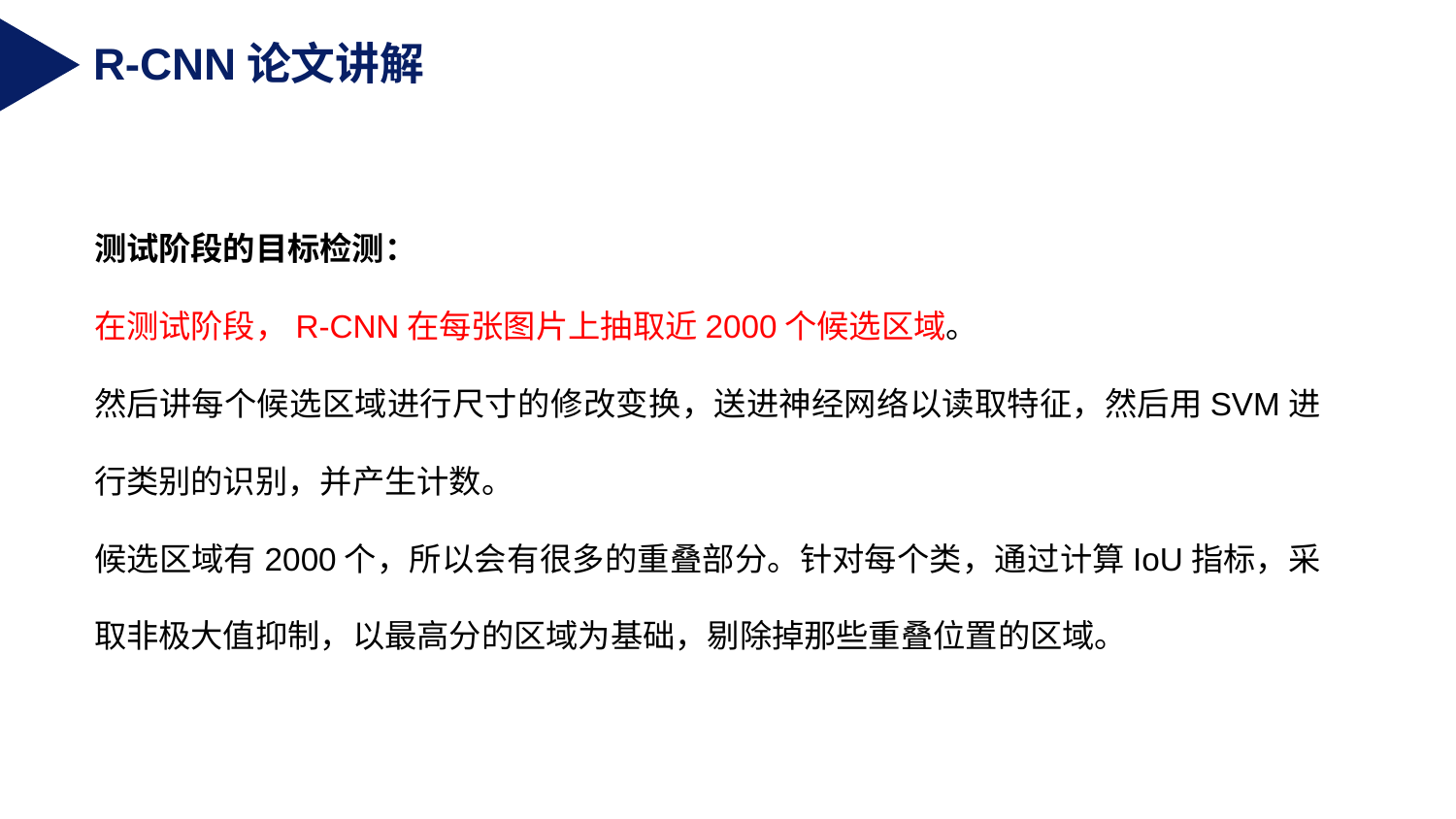

R-CNN论文讲解
测试阶段的目标检测：
在测试阶段，R-CNN在每张图片上抽取近2000个候选区域。
然后讲每个候选区域进行尺寸的修改变换，送进神经网络以读取特征，然后用SVM进行类别的识别，并产生计数。
候选区域有2000个，所以会有很多的重叠部分。针对每个类，通过计算IoU指标，采取非极大值抑制，以最高分的区域为基础，剔除掉那些重叠位置的区域。